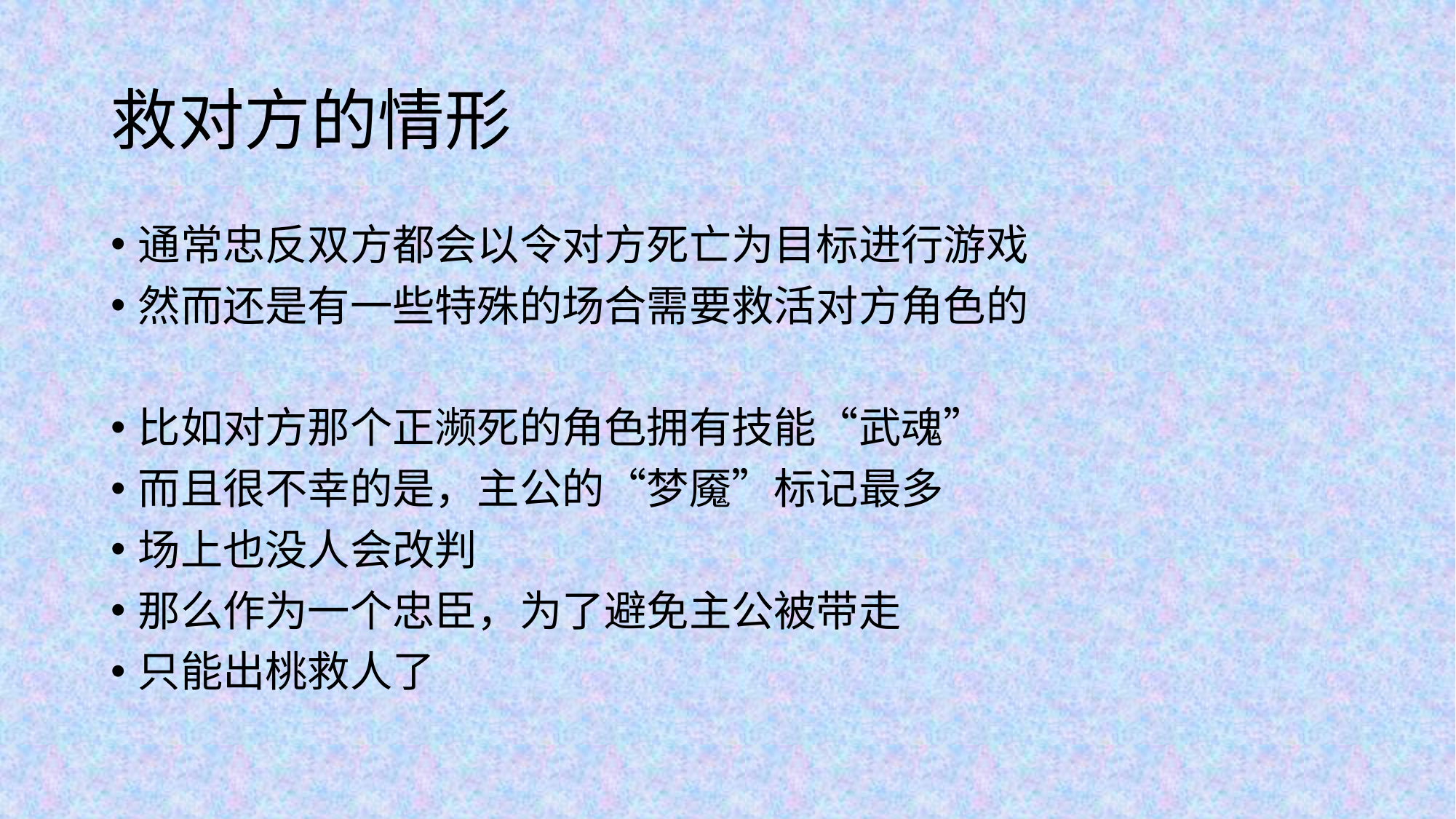

# 救对方的情形
通常忠反双方都会以令对方死亡为目标进行游戏
然而还是有一些特殊的场合需要救活对方角色的

比如对方那个正濒死的角色拥有技能“武魂”
而且很不幸的是，主公的“梦魇”标记最多
场上也没人会改判
那么作为一个忠臣，为了避免主公被带走
只能出桃救人了